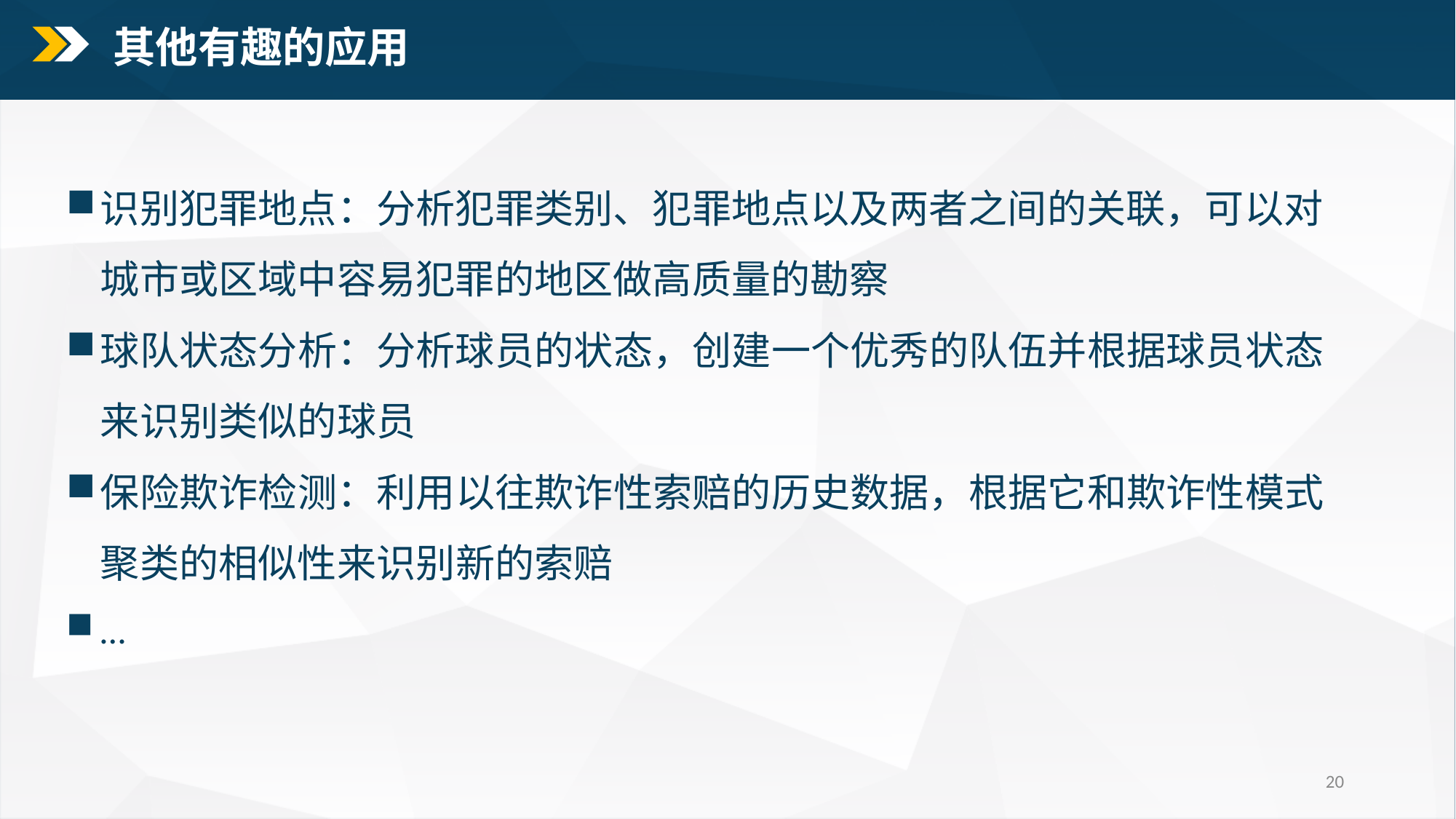

其他有趣的应用
识别犯罪地点：分析犯罪类别、犯罪地点以及两者之间的关联，可以对城市或区域中容易犯罪的地区做高质量的勘察
球队状态分析：分析球员的状态，创建一个优秀的队伍并根据球员状态来识别类似的球员
保险欺诈检测：利用以往欺诈性索赔的历史数据，根据它和欺诈性模式聚类的相似性来识别新的索赔
…
20